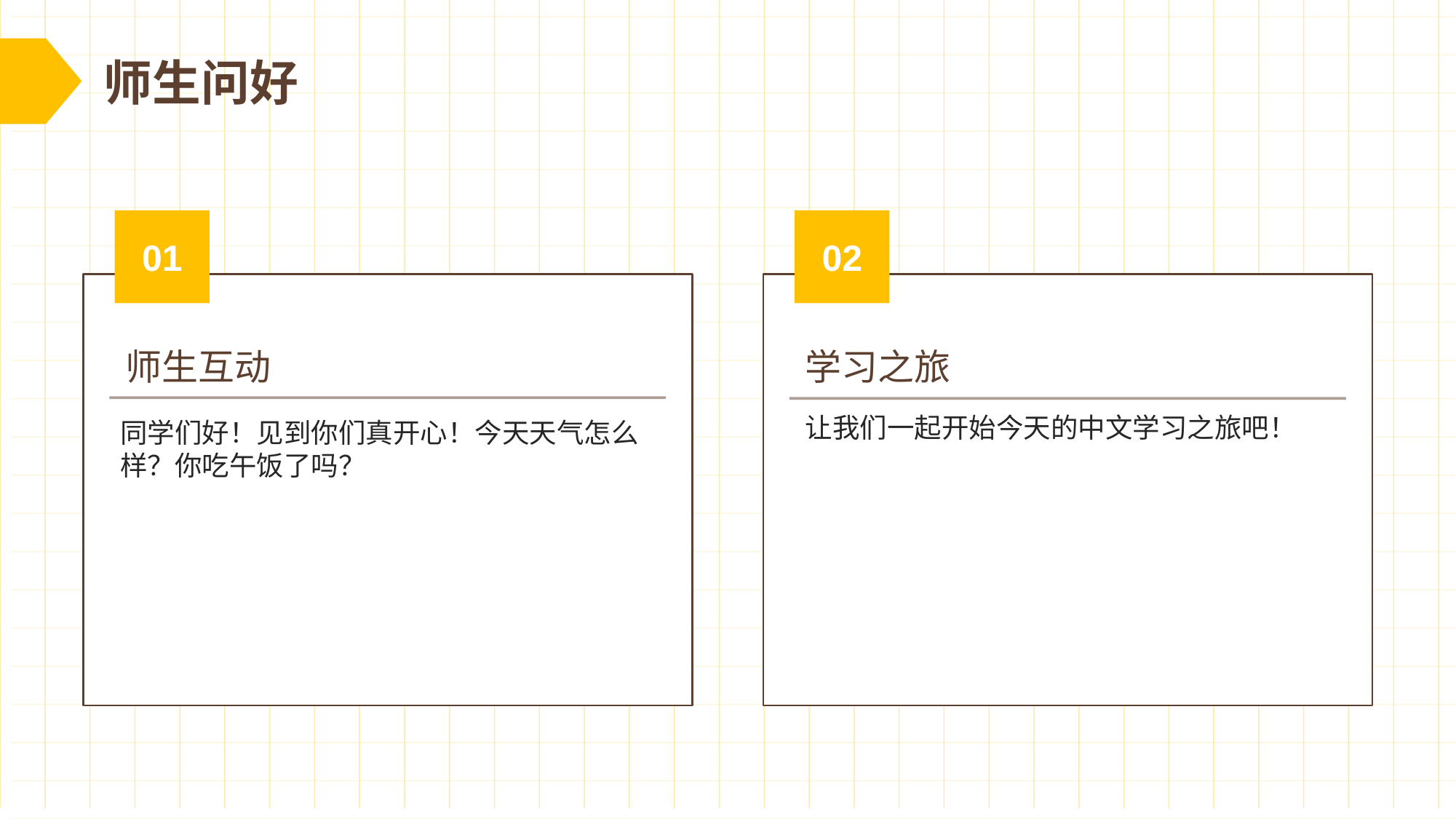

师生问好

01
02

师生互动
学习之旅
让我们一起开始今天的中文学习之旅吧！

同学们好！见到你们真开心！今天天气怎么样？你吃午饭了吗？